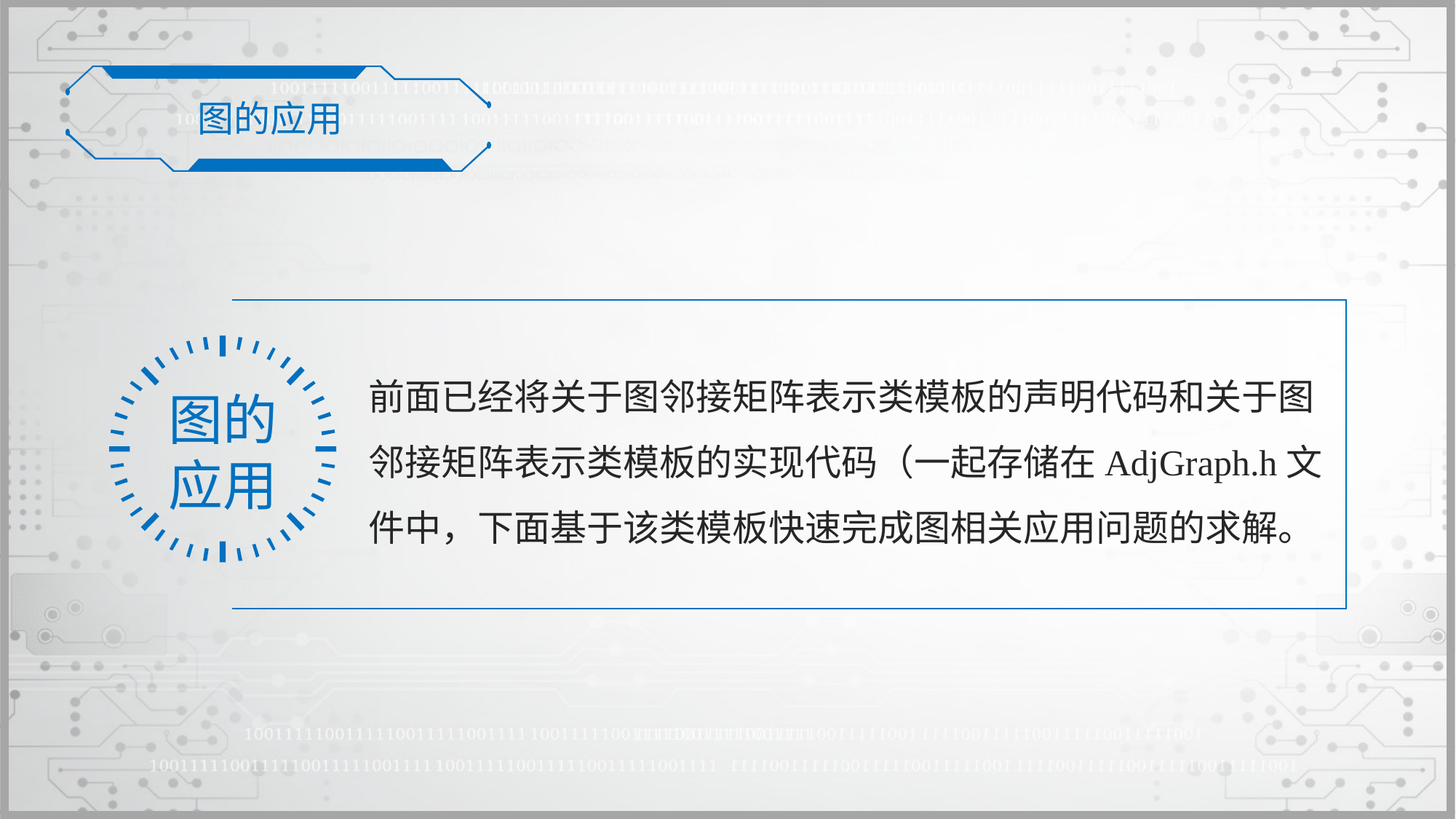

图的应用

前面已经将关于图邻接矩阵表示类模板的声明代码和关于图邻接矩阵表示类模板的实现代码（一起存储在AdjGraph.h文件中，下面基于该类模板快速完成图相关应用问题的求解。

图的
应用